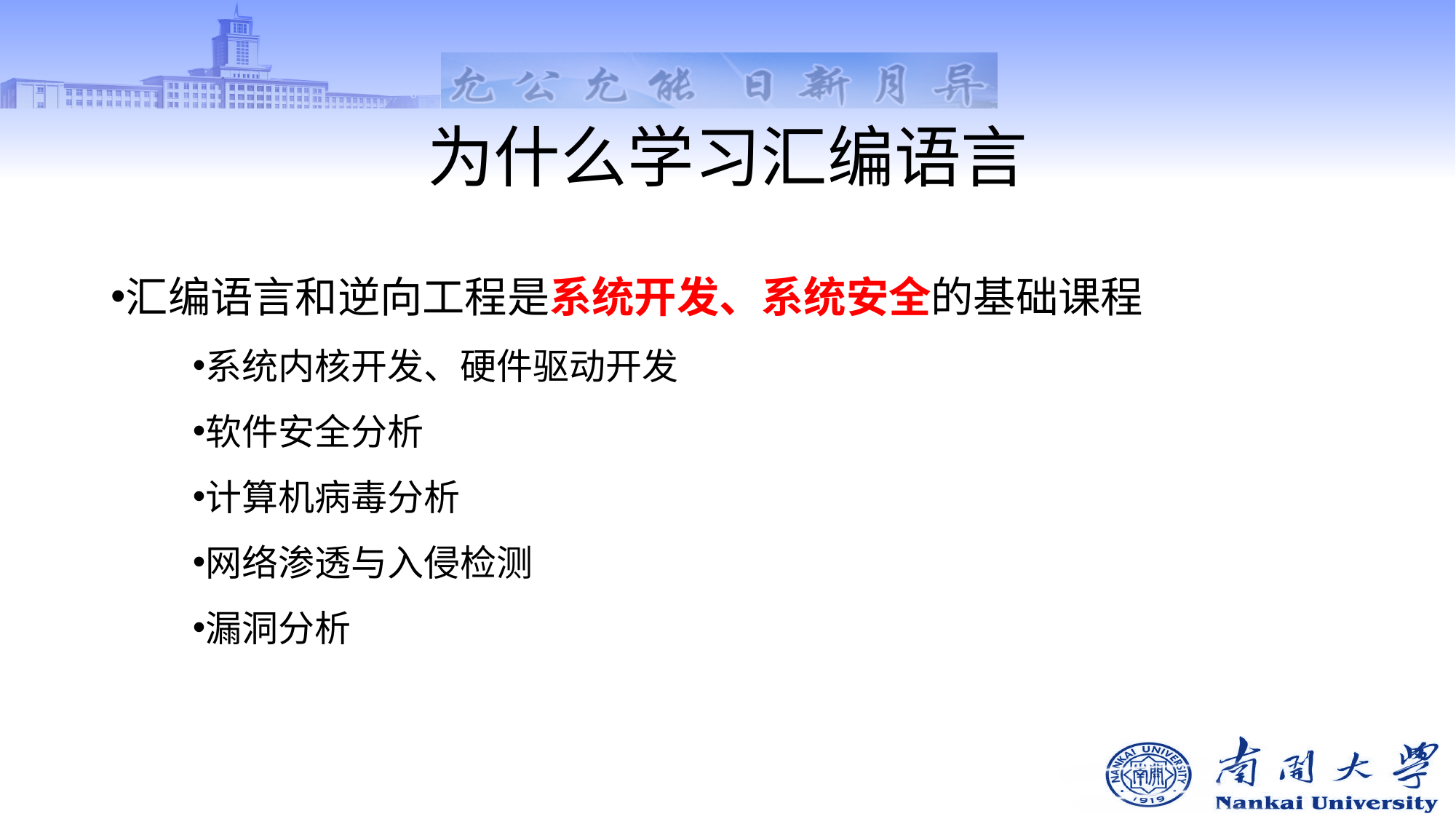

# 为什么学习汇编语言
汇编语言和逆向工程是系统开发、系统安全的基础课程
系统内核开发、硬件驱动开发
软件安全分析
计算机病毒分析
网络渗透与入侵检测
漏洞分析